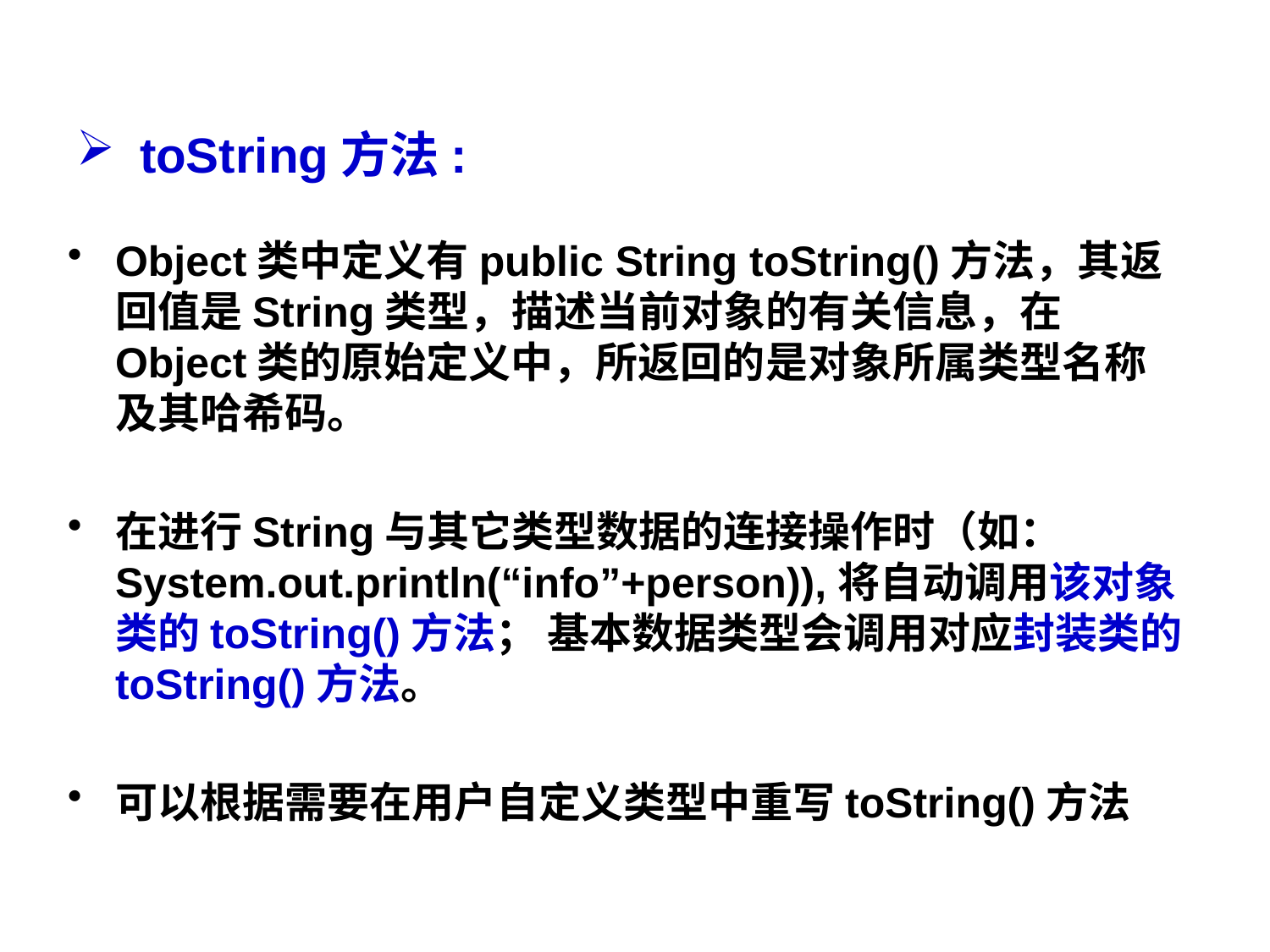

# toString方法:
Object类中定义有public String toString()方法，其返回值是String类型，描述当前对象的有关信息，在Object类的原始定义中，所返回的是对象所属类型名称及其哈希码。

在进行String与其它类型数据的连接操作时（如：System.out.println(“info”+person)),将自动调用该对象类的toString()方法； 基本数据类型会调用对应封装类的toString()方法。

可以根据需要在用户自定义类型中重写toString()方法